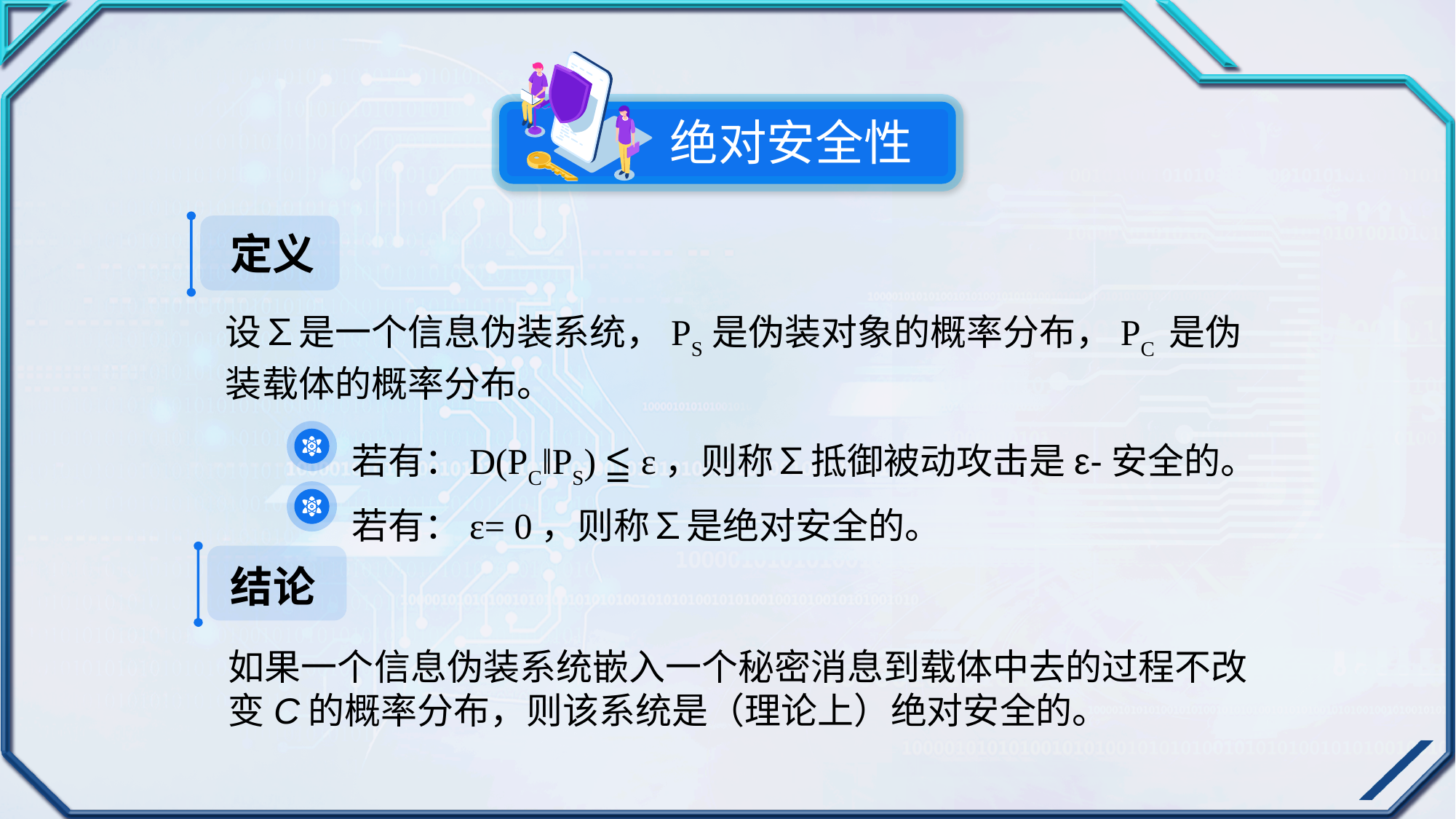

绝对安全性

定义

设∑是一个信息伪装系统，PS是伪装对象的概率分布，PC 是伪装载体的概率分布。
若有：D(PC‖PS) ≦ ε，则称∑抵御被动攻击是ε-安全的。
若有：ε= 0，则称∑是绝对安全的。

结论

如果一个信息伪装系统嵌入一个秘密消息到载体中去的过程不改变C的概率分布，则该系统是（理论上）绝对安全的。